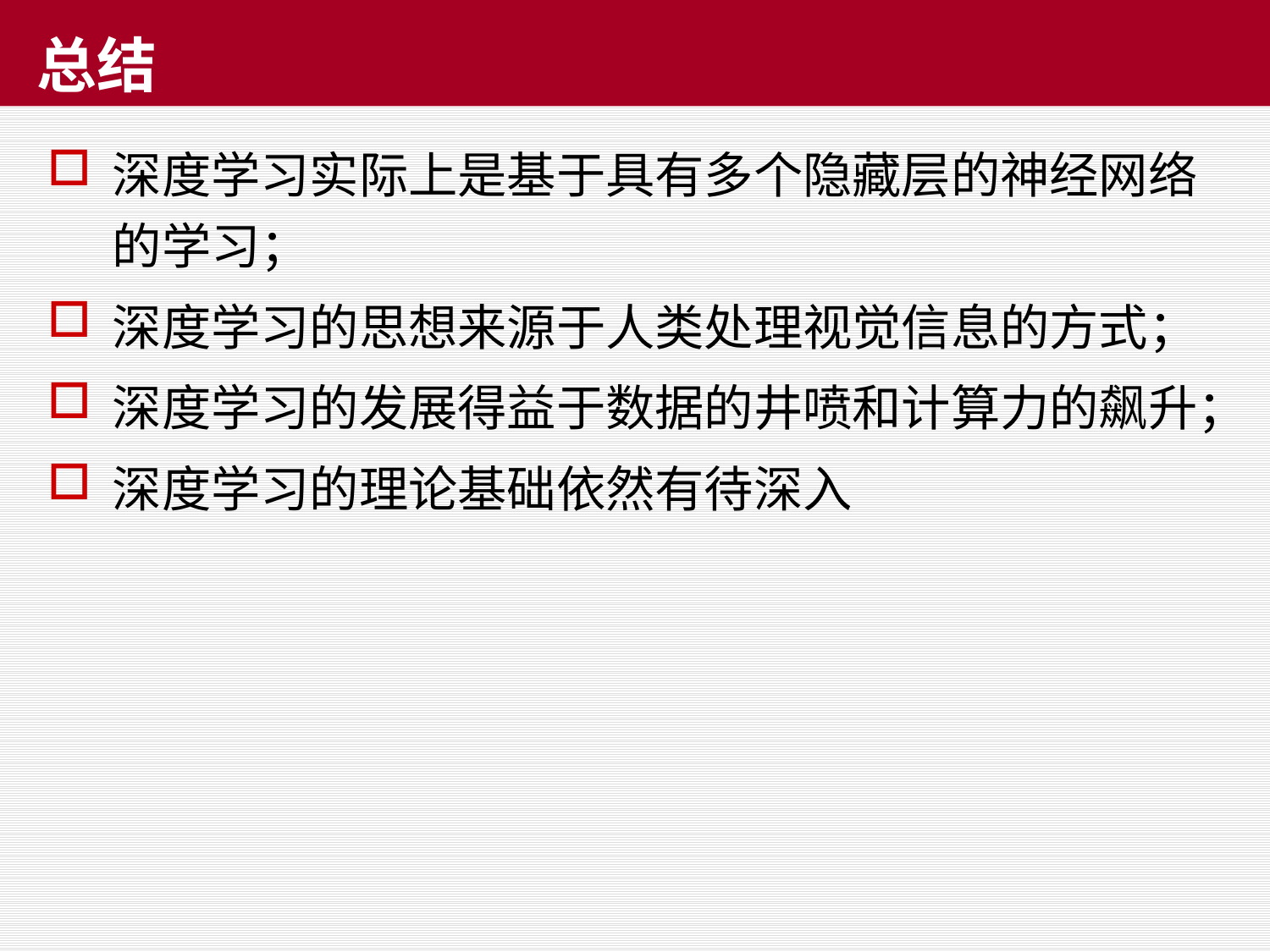

# 总结
深度学习实际上是基于具有多个隐藏层的神经网络的学习；
深度学习的思想来源于人类处理视觉信息的方式；
深度学习的发展得益于数据的井喷和计算力的飙升；
深度学习的理论基础依然有待深入